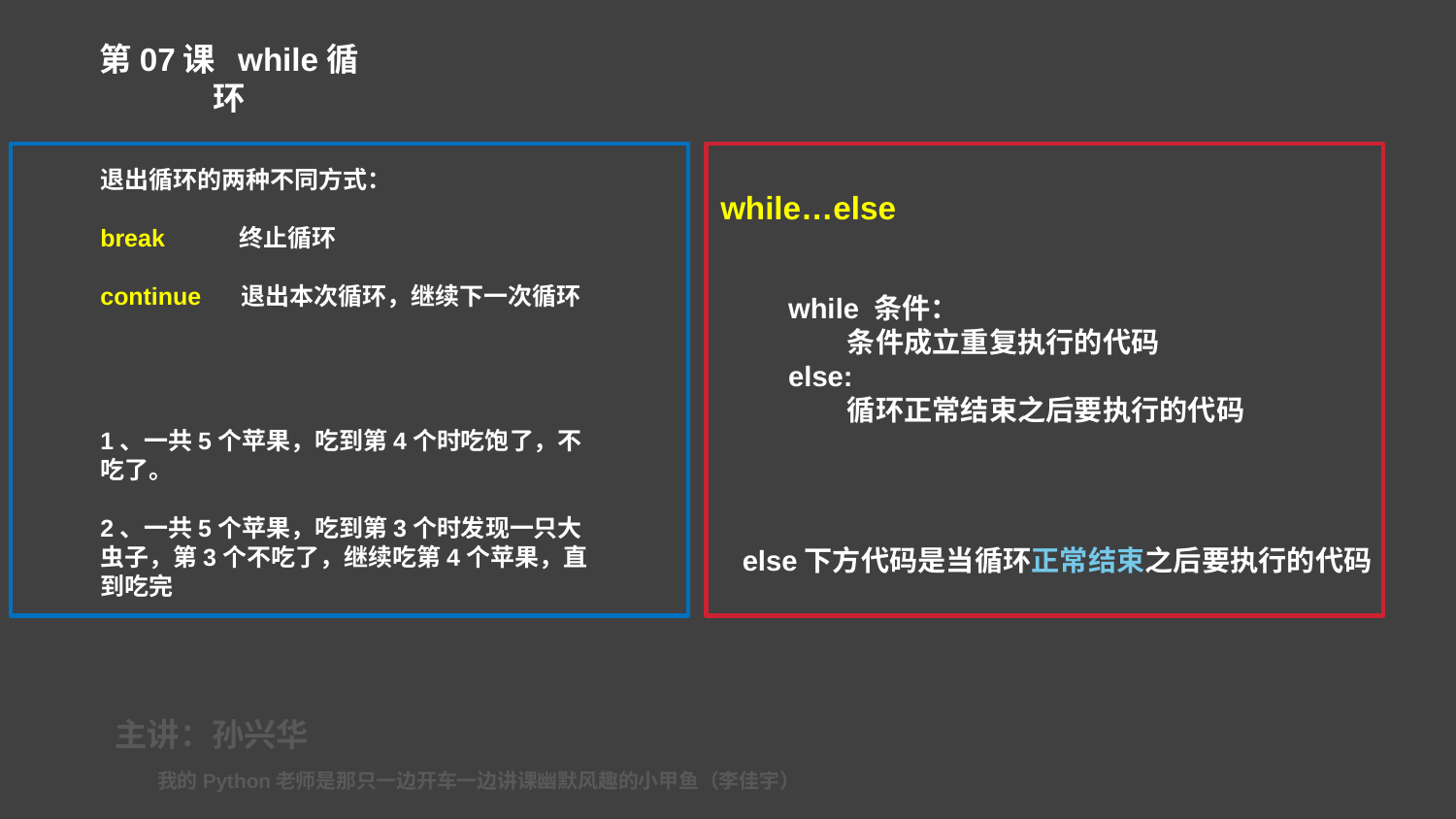

第07课  while循环

退出循环的两种不同方式：

break          终止循环

continue     退出本次循环，继续下一次循环

1、一共5个苹果，吃到第4个时吃饱了，不吃了。

2、一共5个苹果，吃到第3个时发现一只大虫子，第3个不吃了，继续吃第4个苹果，直到吃完
while…else
while 条件：
        条件成立重复执行的代码
else:
        循环正常结束之后要执行的代码
else下方代码是当循环正常结束之后要执行的代码